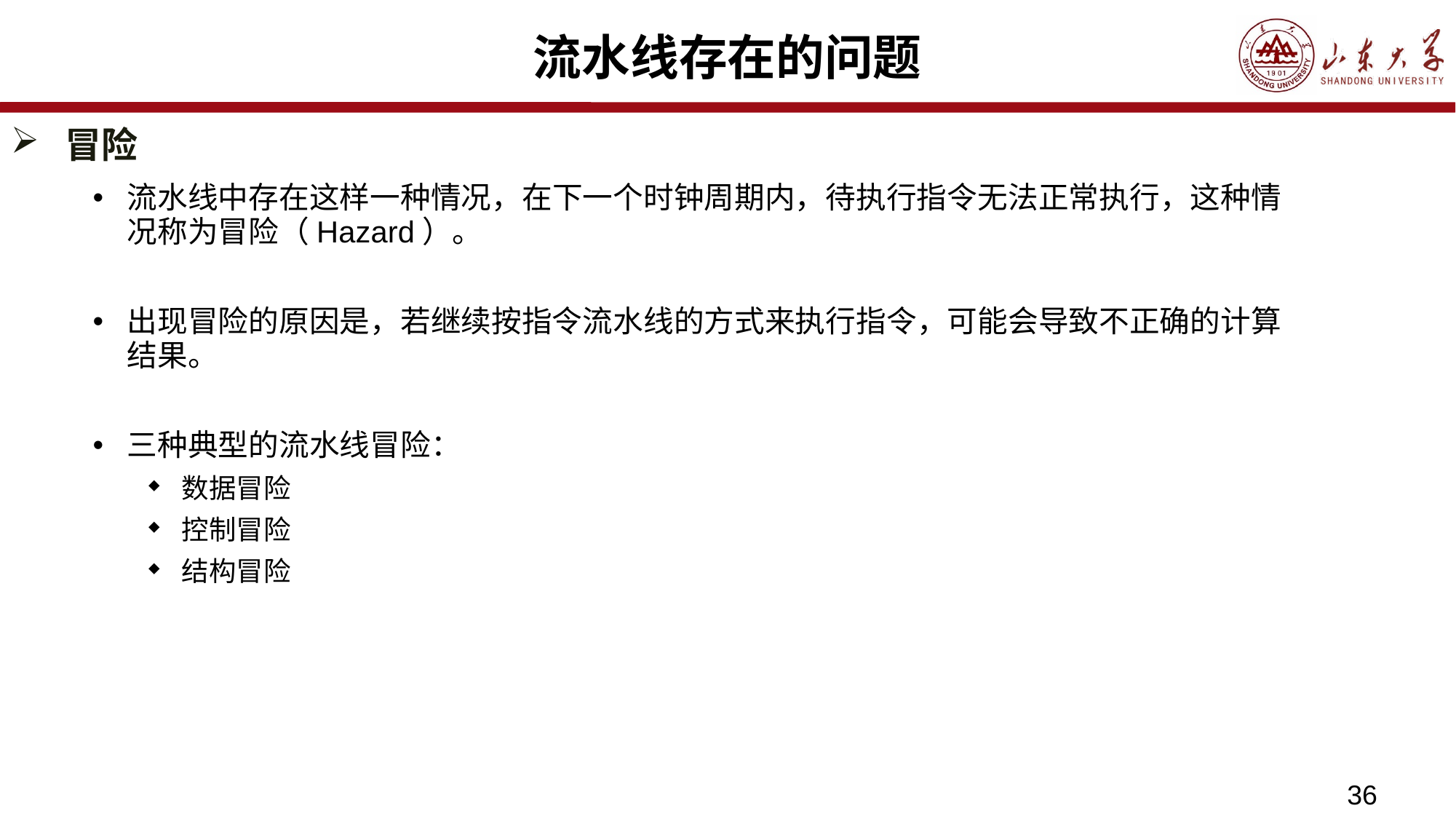

# 流水线存在的问题
冒险
流水线中存在这样一种情况，在下一个时钟周期内，待执行指令无法正常执行，这种情况称为冒险（Hazard）。

出现冒险的原因是，若继续按指令流水线的方式来执行指令，可能会导致不正确的计算结果。

三种典型的流水线冒险：
数据冒险
控制冒险
结构冒险

36